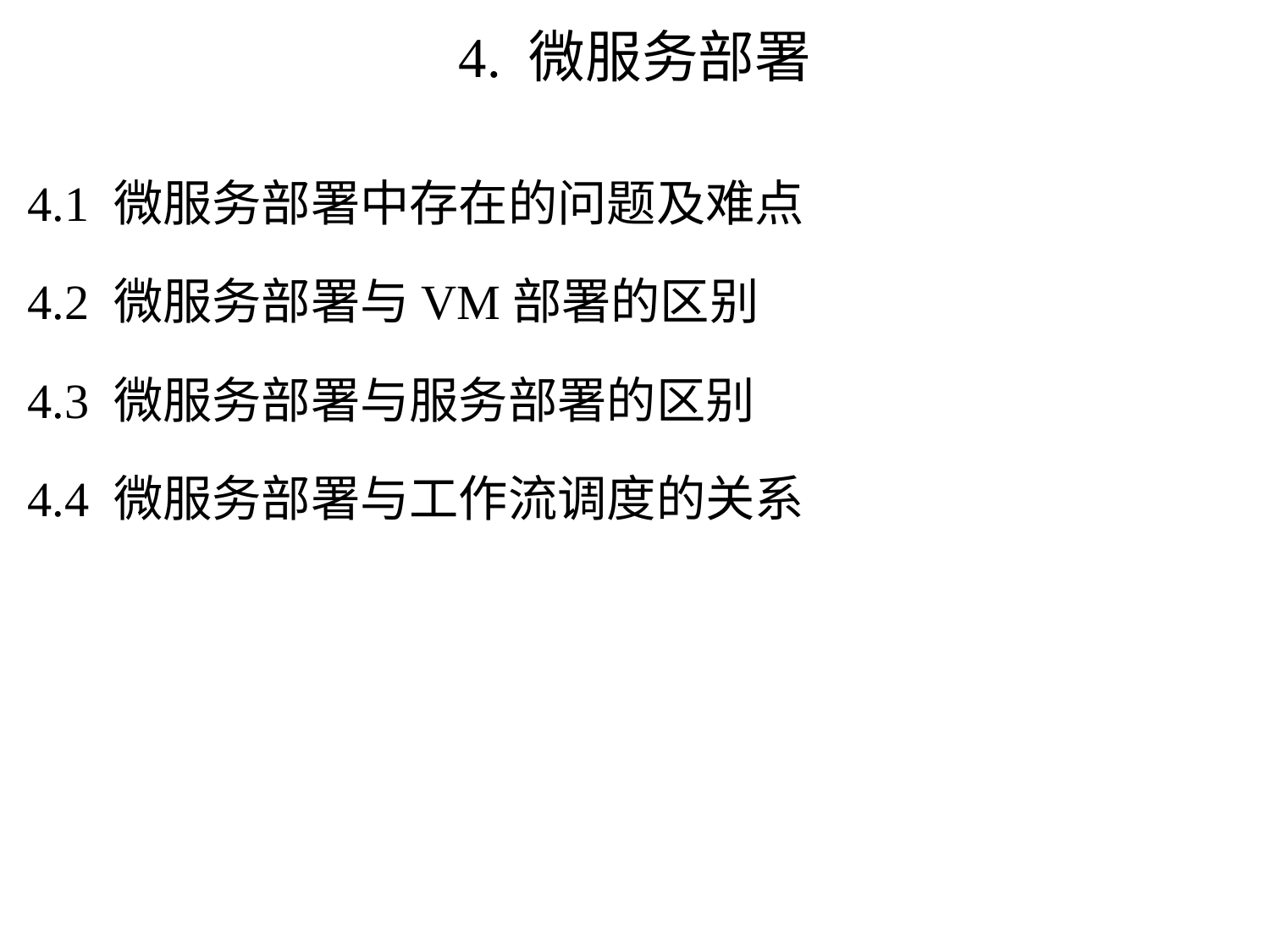

# 4. 微服务部署
4.1 微服务部署中存在的问题及难点
4.2 微服务部署与VM部署的区别
4.3 微服务部署与服务部署的区别
4.4 微服务部署与工作流调度的关系